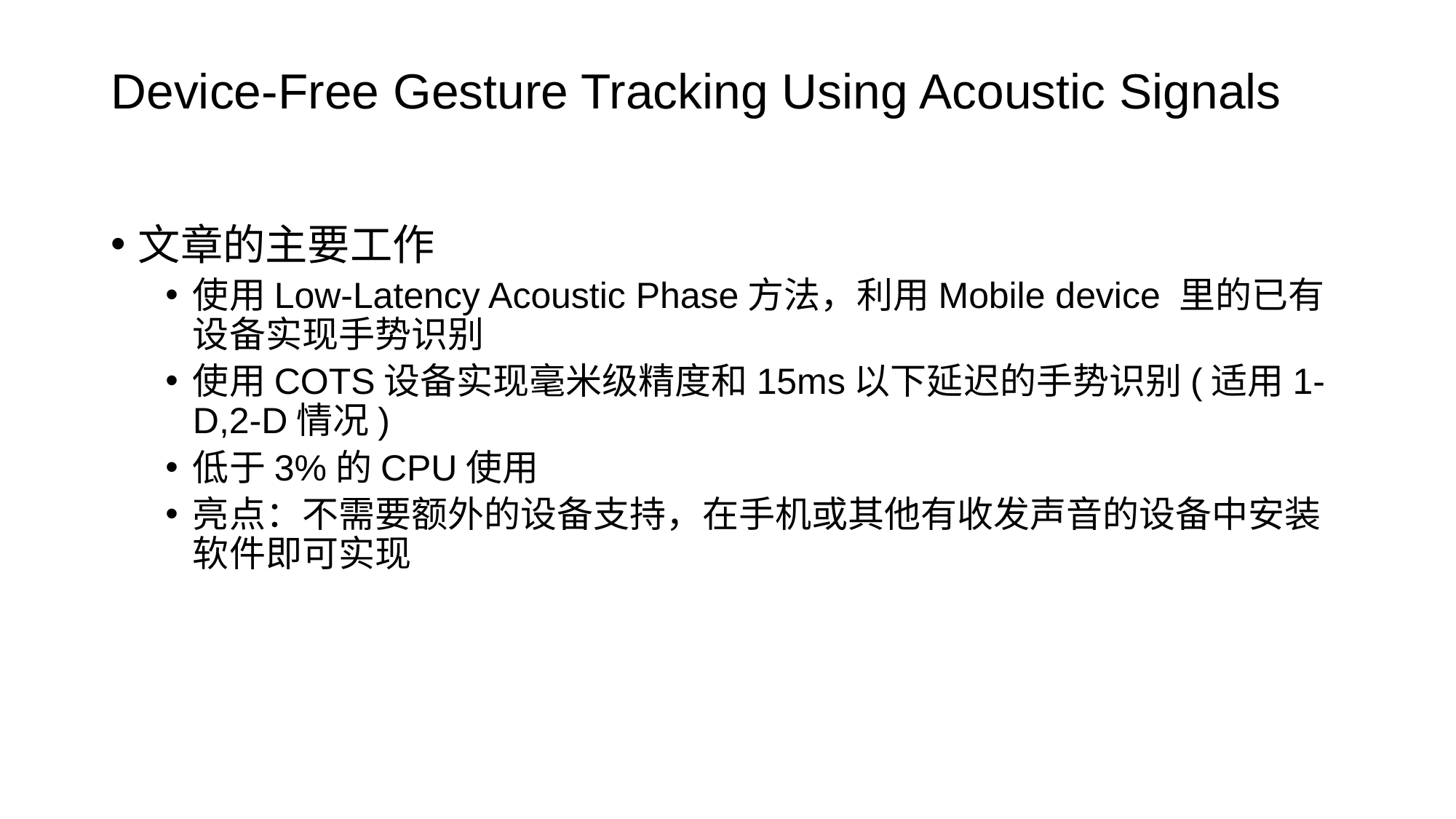

# Device-Free Gesture Tracking Using Acoustic Signals
文章的主要工作
使用Low-Latency Acoustic Phase方法，利用Mobile device 里的已有设备实现手势识别
使用COTS设备实现毫米级精度和15ms以下延迟的手势识别(适用1-D,2-D情况)
低于3%的CPU使用
亮点：不需要额外的设备支持，在手机或其他有收发声音的设备中安装软件即可实现